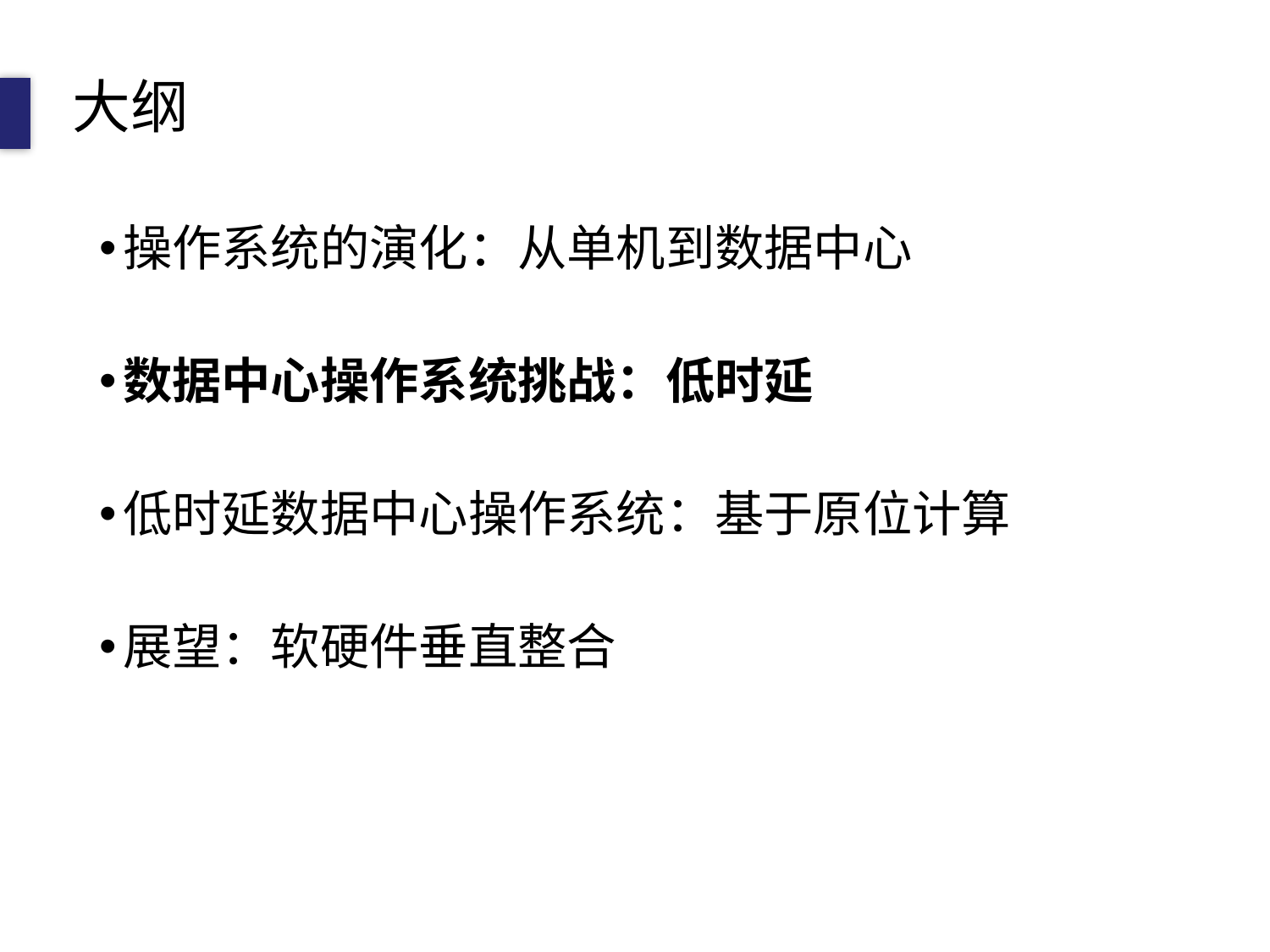

# 大纲
操作系统的演化：从单机到数据中心

数据中心操作系统挑战：低时延

低时延数据中心操作系统：基于原位计算

展望：软硬件垂直整合